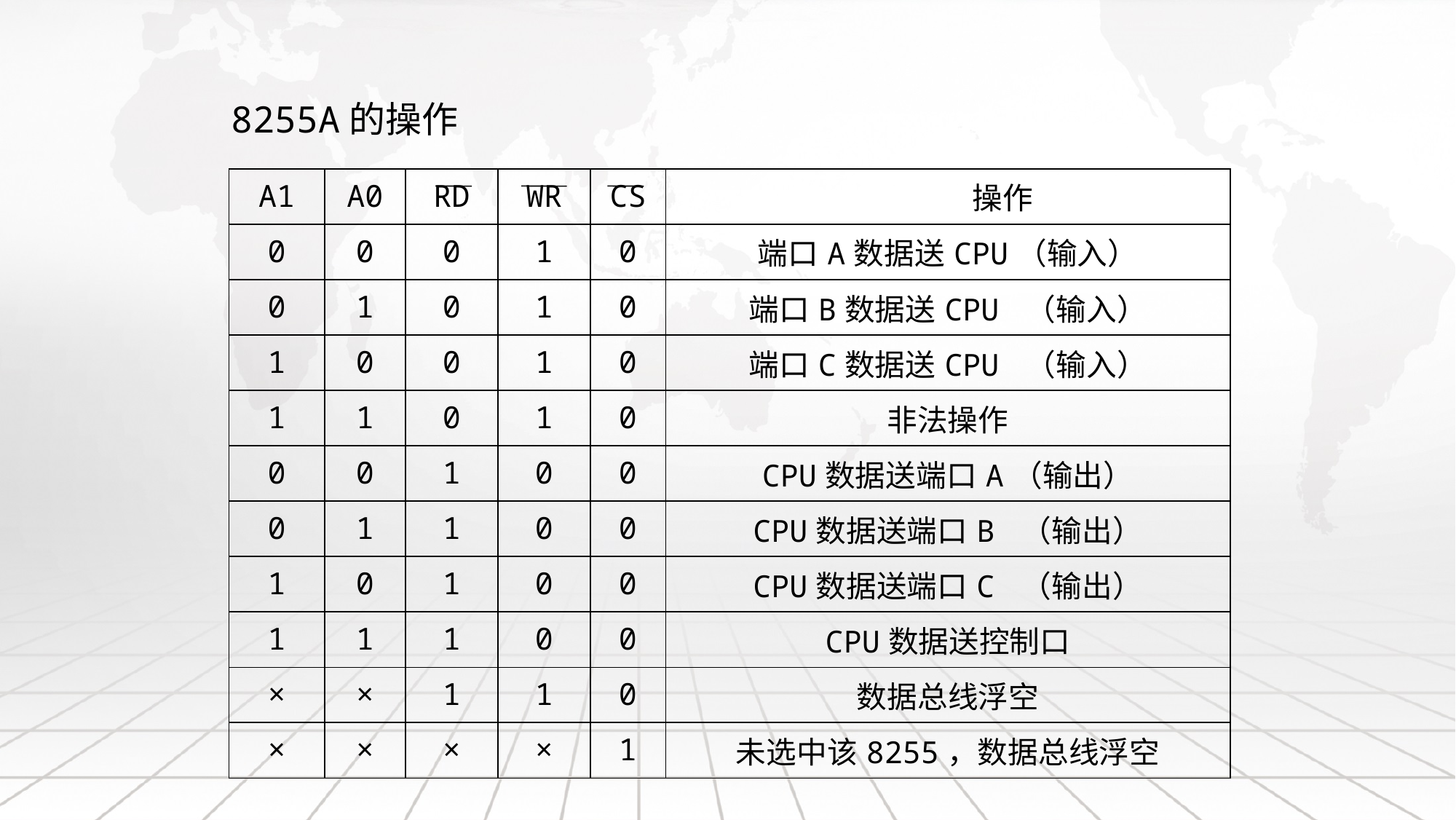

8255A的操作
| A1 | A0 | RD | WR | CS | 操作 |
| --- | --- | --- | --- | --- | --- |
| 0 | 0 | 0 | 1 | 0 | 端口A数据送CPU（输入） |
| 0 | 1 | 0 | 1 | 0 | 端口B数据送CPU （输入） |
| 1 | 0 | 0 | 1 | 0 | 端口C数据送CPU （输入） |
| 1 | 1 | 0 | 1 | 0 | 非法操作 |
| 0 | 0 | 1 | 0 | 0 | CPU数据送端口A（输出） |
| 0 | 1 | 1 | 0 | 0 | CPU数据送端口B （输出） |
| 1 | 0 | 1 | 0 | 0 | CPU数据送端口C （输出） |
| 1 | 1 | 1 | 0 | 0 | CPU数据送控制口 |
| × | × | 1 | 1 | 0 | 数据总线浮空 |
| × | × | × | × | 1 | 未选中该8255，数据总线浮空 |